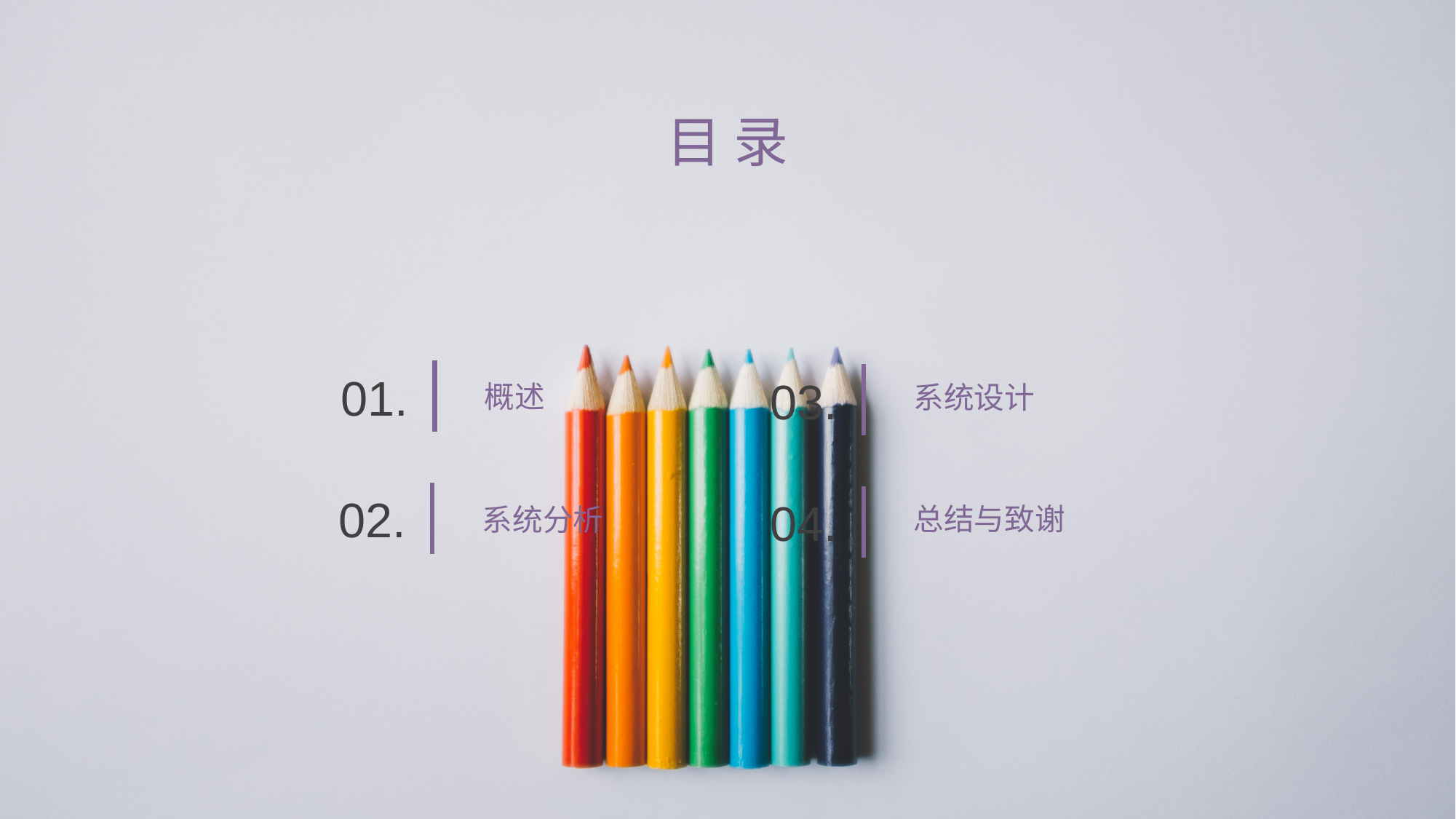

目 录
01.
03.
概述
系统设计
02.
04.
总结与致谢
系统分析